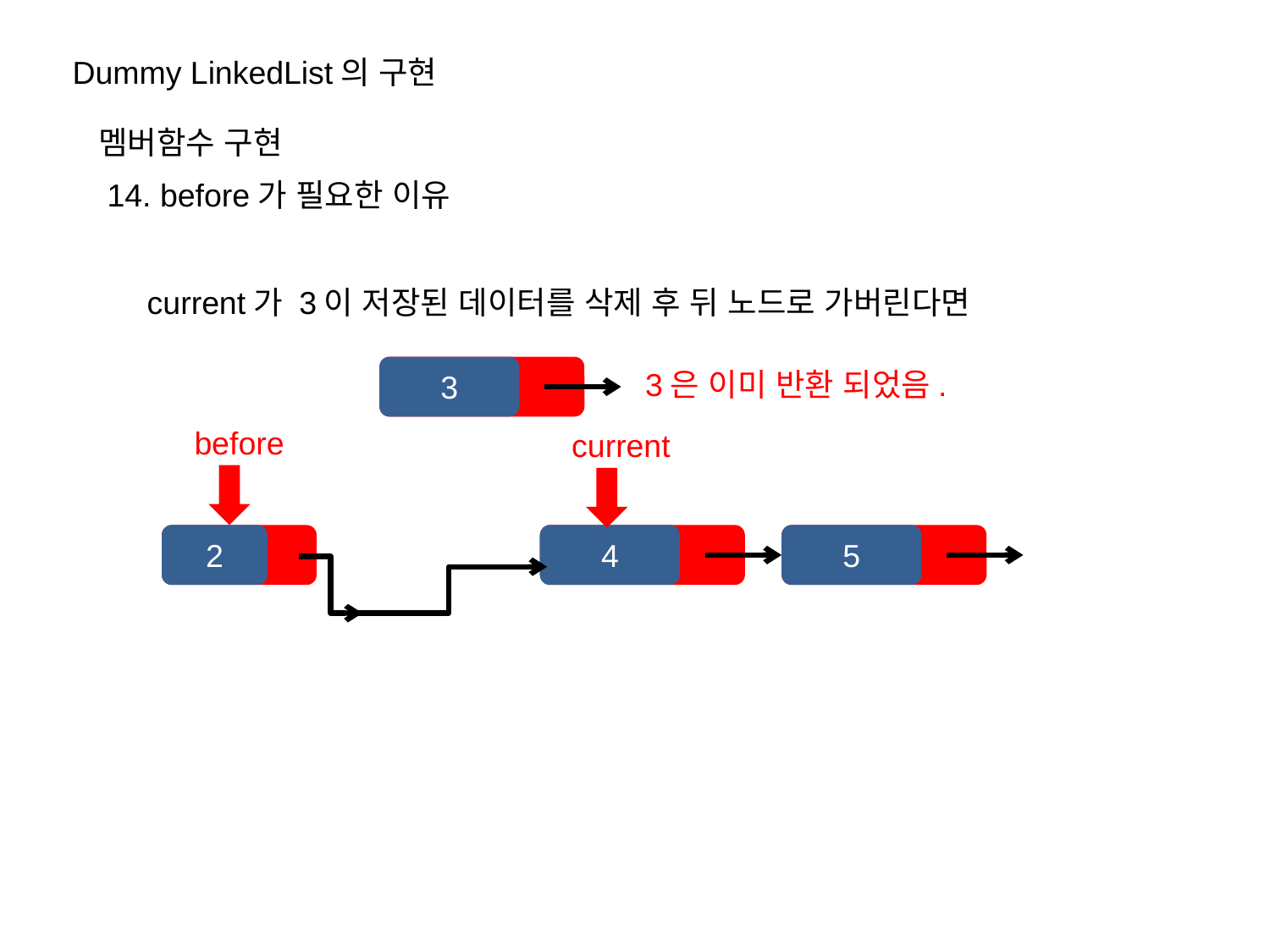

Dummy LinkedList의 구현
멤버함수 구현
14. before가 필요한 이유
current가 3이 저장된 데이터를 삭제 후 뒤 노드로 가버린다면

3
3은 이미 반환 되었음.
before

current

2

4

5